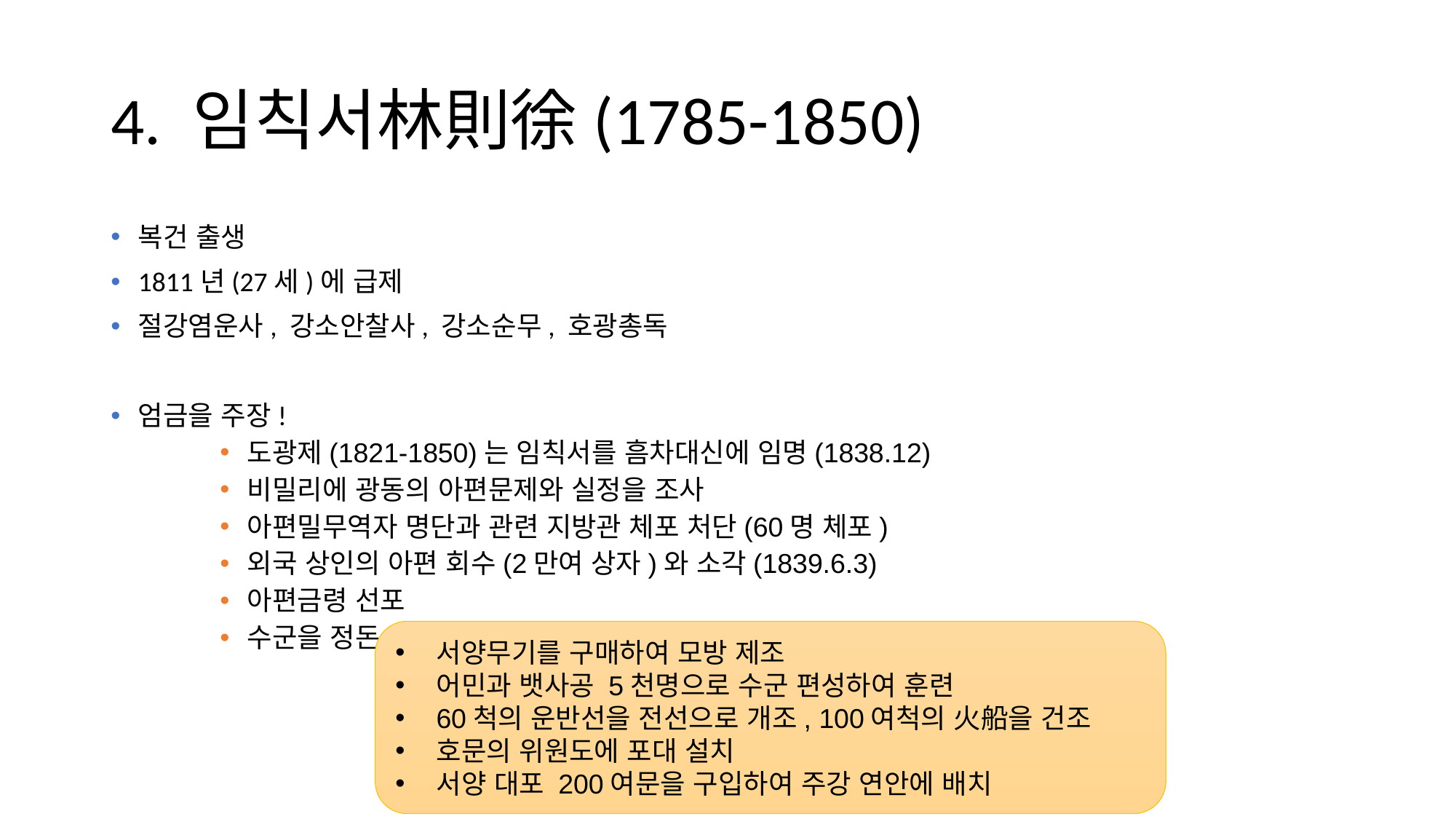

# 4. 임칙서林則徐(1785-1850)
복건 출생
1811년(27세)에 급제
절강염운사, 강소안찰사, 강소순무, 호광총독

엄금을 주장!
도광제(1821-1850)는 임칙서를 흠차대신에 임명(1838.12)
비밀리에 광동의 아편문제와 실정을 조사
아편밀무역자 명단과 관련 지방관 체포 처단(60명 체포)
외국 상인의 아편 회수(2만여 상자)와 소각(1839.6.3)
아편금령 선포
수군을 정돈, 해상 방비
서양무기를 구매하여 모방 제조
어민과 뱃사공 5천명으로 수군 편성하여 훈련
60척의 운반선을 전선으로 개조, 100여척의 火船을 건조
호문의 위원도에 포대 설치
서양 대포 200여문을 구입하여 주강 연안에 배치